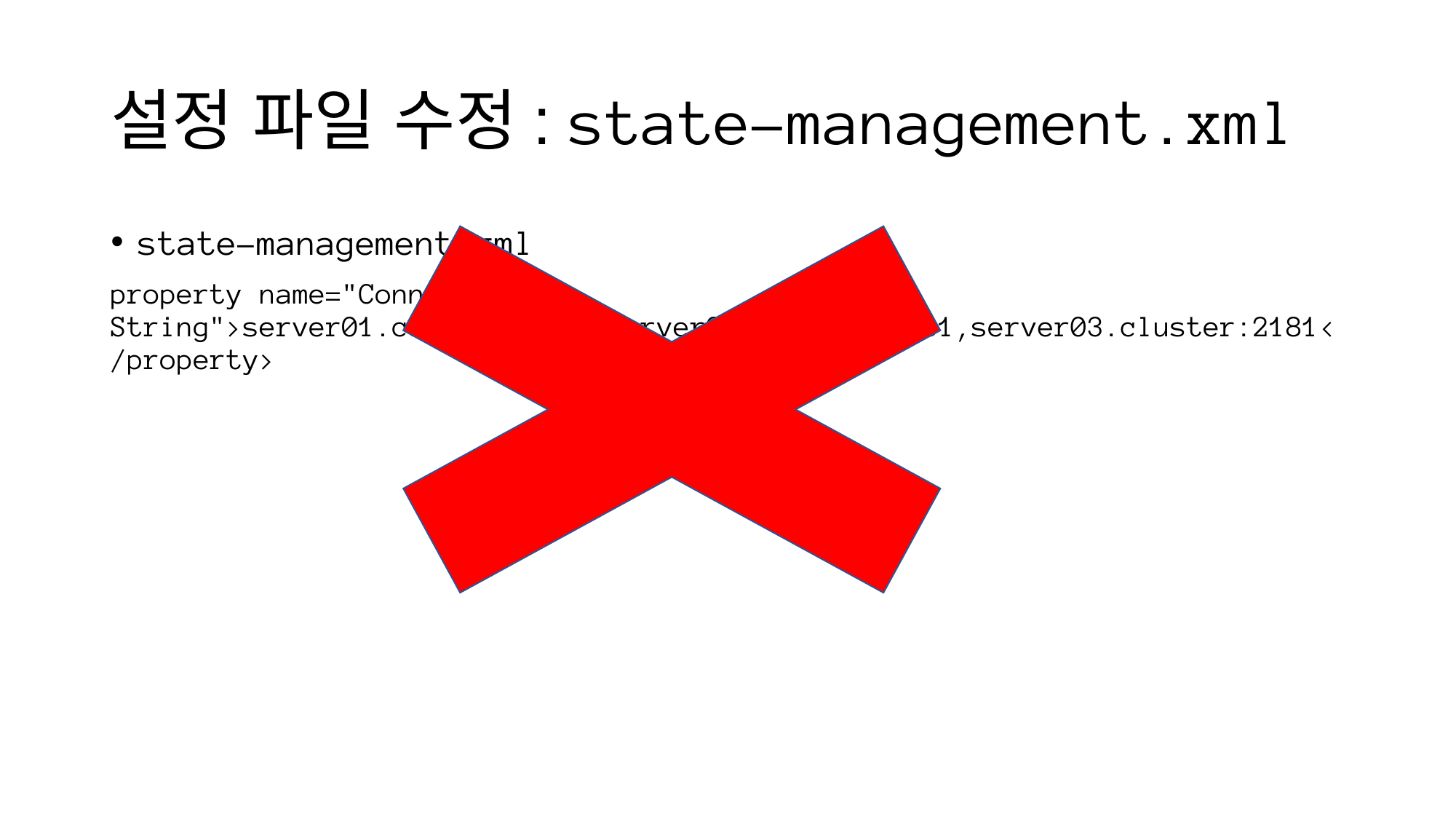

# 설정 파일 수정: state-management.xml

state-management.xml
property name="Connect String">server01.cluster:2181,server02.cluster:2181,server03.cluster:2181</property>